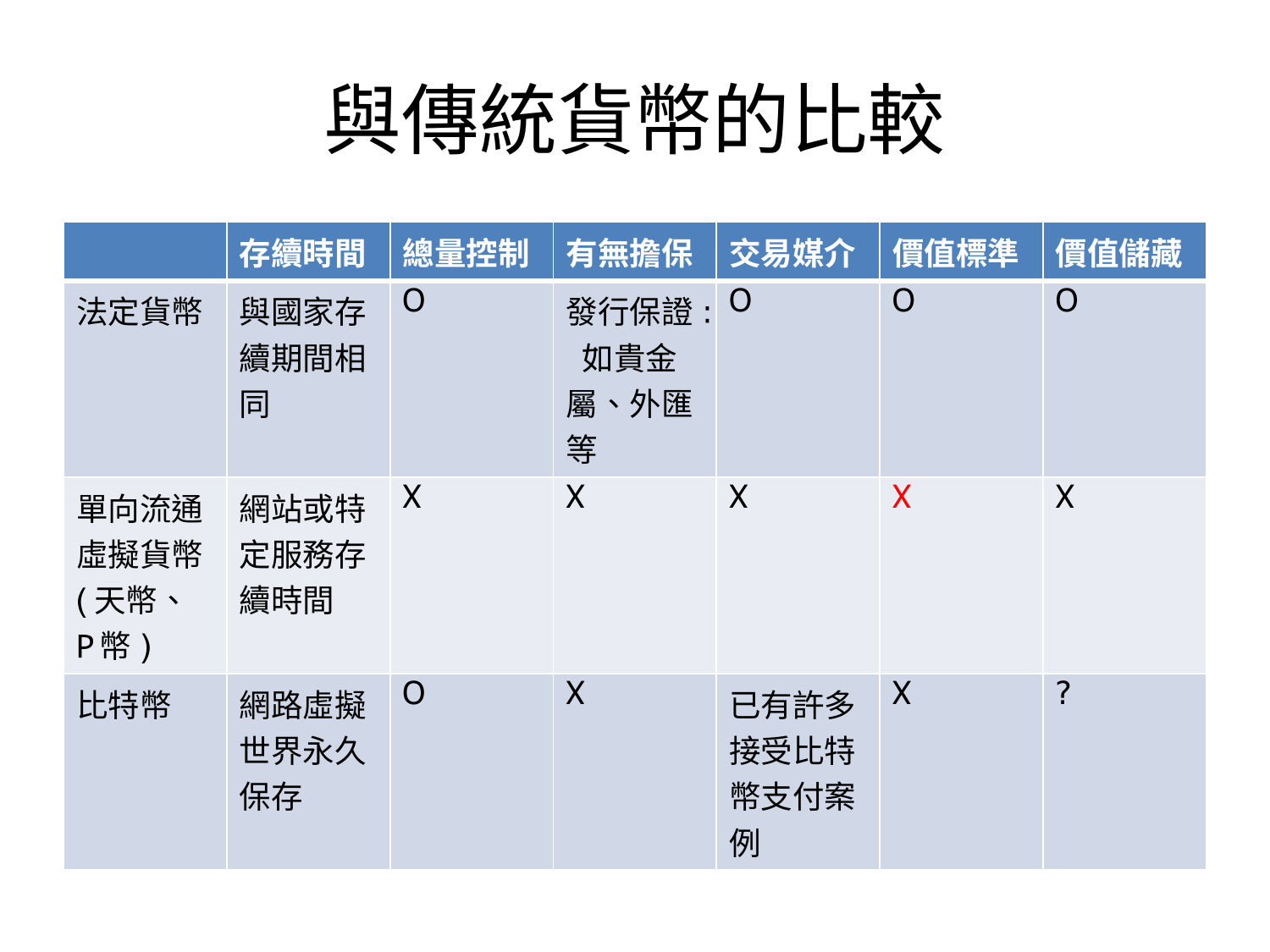

# 與傳統貨幣的比較
|  | 存續時間 | 總量控制 | 有無擔保 | 交易媒介 | 價值標準 | 價值儲藏 |
| --- | --- | --- | --- | --- | --- | --- |
| 法定貨幣 | 與國家存續期間相同 | O | 發行保證: 如貴金屬、外匯等 | O | O | O |
| 單向流通 虛擬貨幣 (天幣、P幣) | 網站或特定服務存續時間 | X | X | X | X | X |
| 比特幣 | 網路虛擬世界永久保存 | O | X | 已有許多接受比特幣支付案例 | X | ? |